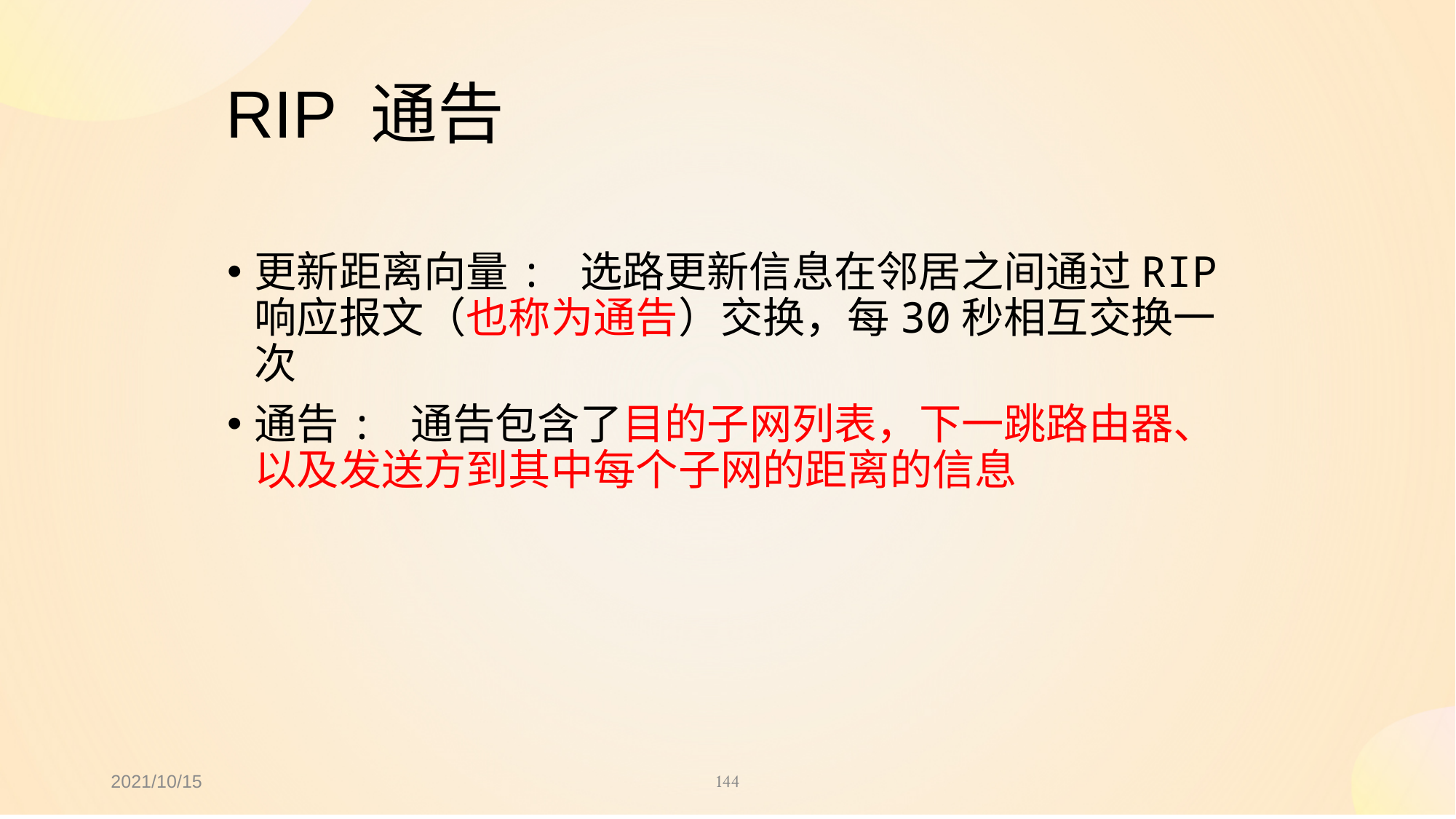

# RIP 通告
更新距离向量: 选路更新信息在邻居之间通过RIP响应报文（也称为通告）交换，每30秒相互交换一次
通告: 通告包含了目的子网列表，下一跳路由器、以及发送方到其中每个子网的距离的信息
2021/10/15
144